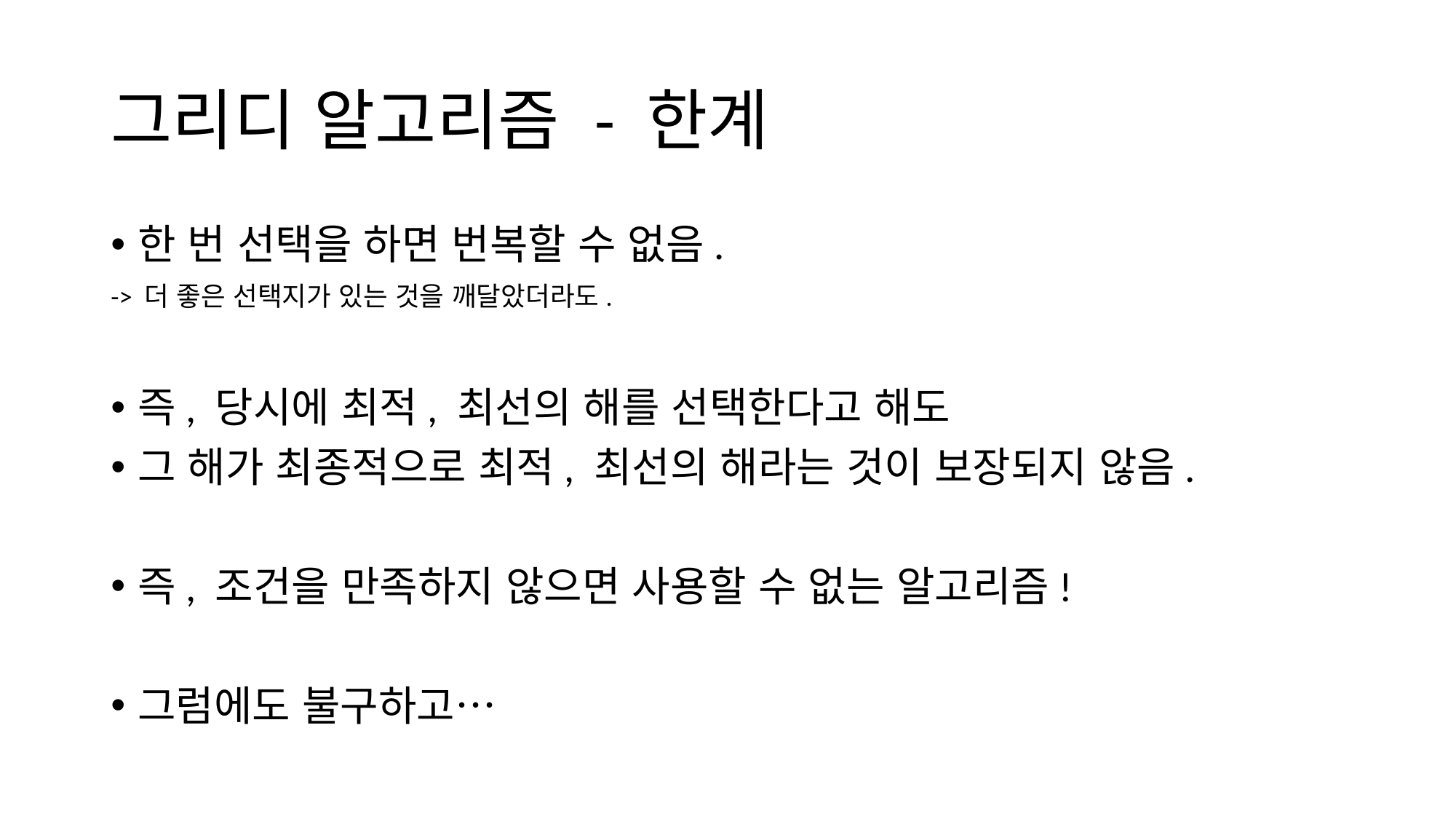

# 그리디 알고리즘 - 한계
한 번 선택을 하면 번복할 수 없음.
-> 더 좋은 선택지가 있는 것을 깨달았더라도.

즉, 당시에 최적, 최선의 해를 선택한다고 해도
그 해가 최종적으로 최적, 최선의 해라는 것이 보장되지 않음.

즉, 조건을 만족하지 않으면 사용할 수 없는 알고리즘!

그럼에도 불구하고…